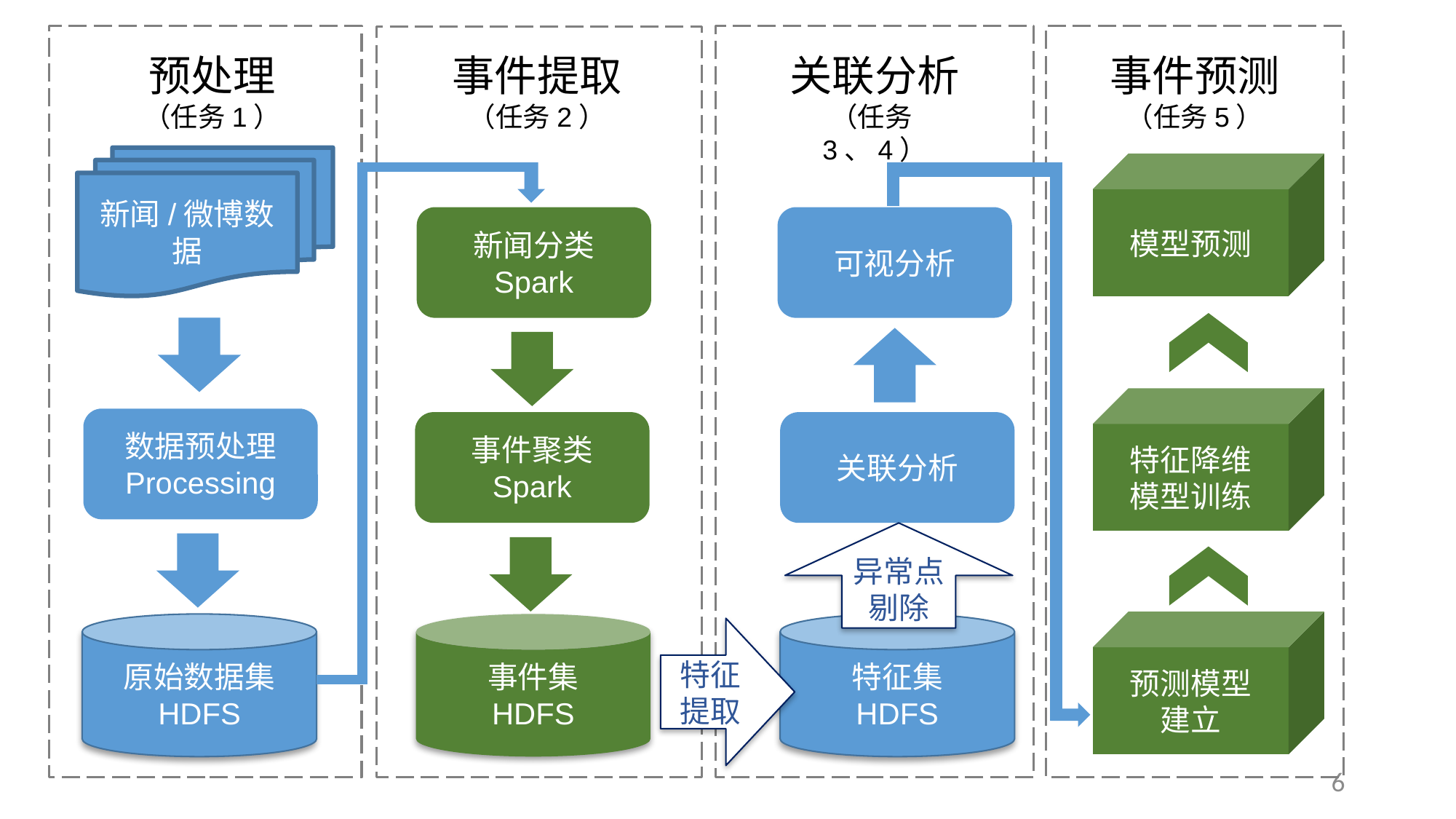

事件预测
（任务5）
预处理
（任务1）
事件提取
（任务2）
关联分析
（任务3、4）
新闻/微博数据
模型预测

新闻分类
Spark
可视分析

特征降维
模型训练
数据预处理
Processing
事件聚类
Spark
关联分析
异常点剔除

预测模型
建立
事件集
HDFS
特征集
HDFS
原始数据集
HDFS
特征
提取
6